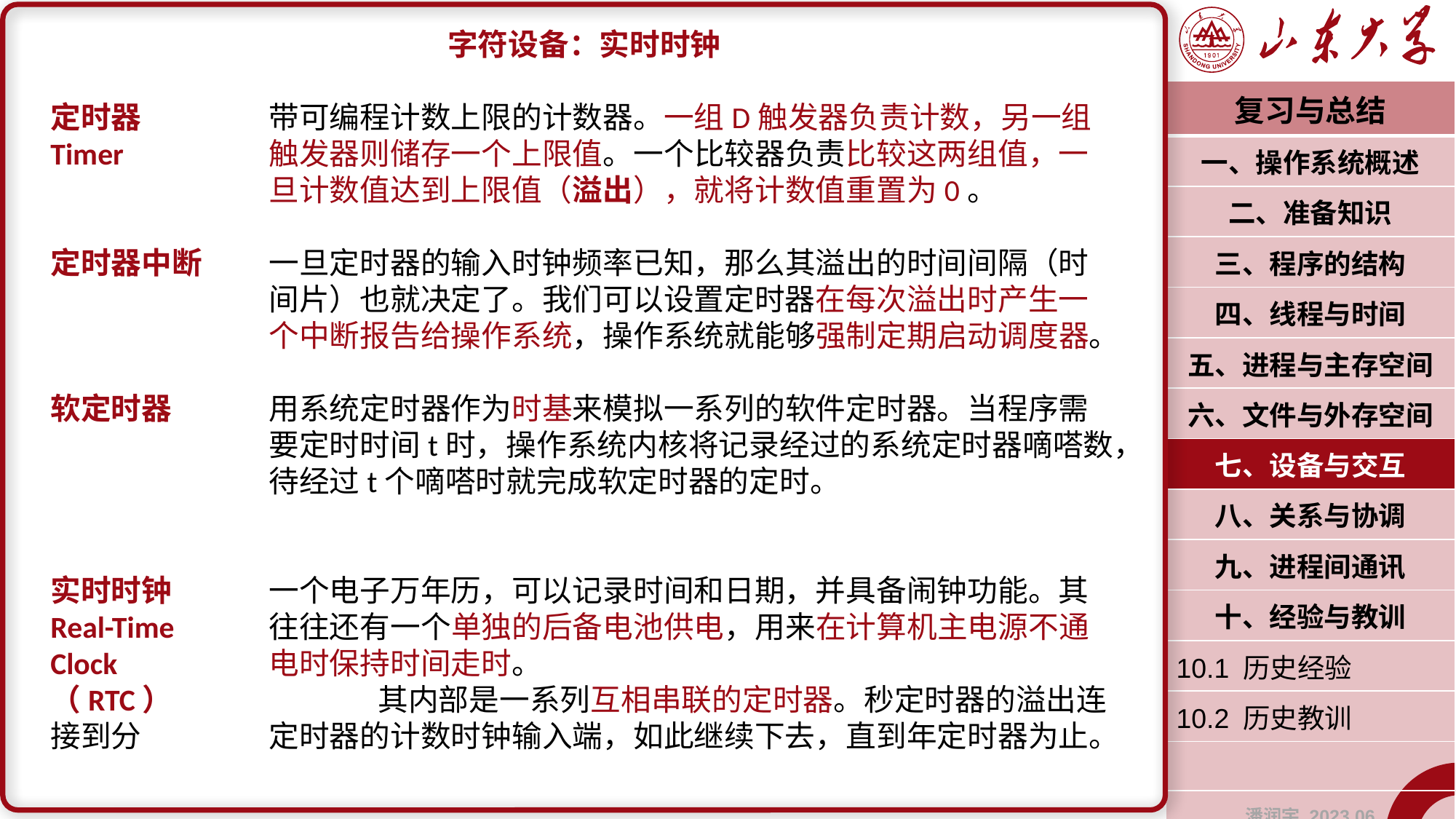

字符设备：实时时钟

定时器		带可编程计数上限的计数器。一组D触发器负责计数，另一组Timer		触发器则储存一个上限值。一个比较器负责比较这两组值，一		旦计数值达到上限值（溢出），就将计数值重置为0。

定时器中断	一旦定时器的输入时钟频率已知，那么其溢出的时间间隔（时		间片）也就决定了。我们可以设置定时器在每次溢出时产生一		个中断报告给操作系统，操作系统就能够强制定期启动调度器。

软定时器	用系统定时器作为时基来模拟一系列的软件定时器。当程序需		要定时时间t时，操作系统内核将记录经过的系统定时器嘀嗒数，		待经过t个嘀嗒时就完成软定时器的定时。

实时时钟	一个电子万年历，可以记录时间和日期，并具备闹钟功能。其
Real-Time	往往还有一个单独的后备电池供电，用来在计算机主电源不通Clock		电时保持时间走时。
（RTC）		其内部是一系列互相串联的定时器。秒定时器的溢出连接到分		定时器的计数时钟输入端，如此继续下去，直到年定时器为止。
| 复习与总结 |
| --- |
| 一、操作系统概述 |
| 二、准备知识 |
| 三、程序的结构 |
| 四、线程与时间 |
| 五、进程与主存空间 |
| 六、文件与外存空间 |
| 七、设备与交互 |
| 八、关系与协调 |
| 九、进程间通讯 |
| 十、经验与教训 |
| 10.1 历史经验 |
| 10.2 历史教训 |
|  |
| 潘润宇 2023.06 |